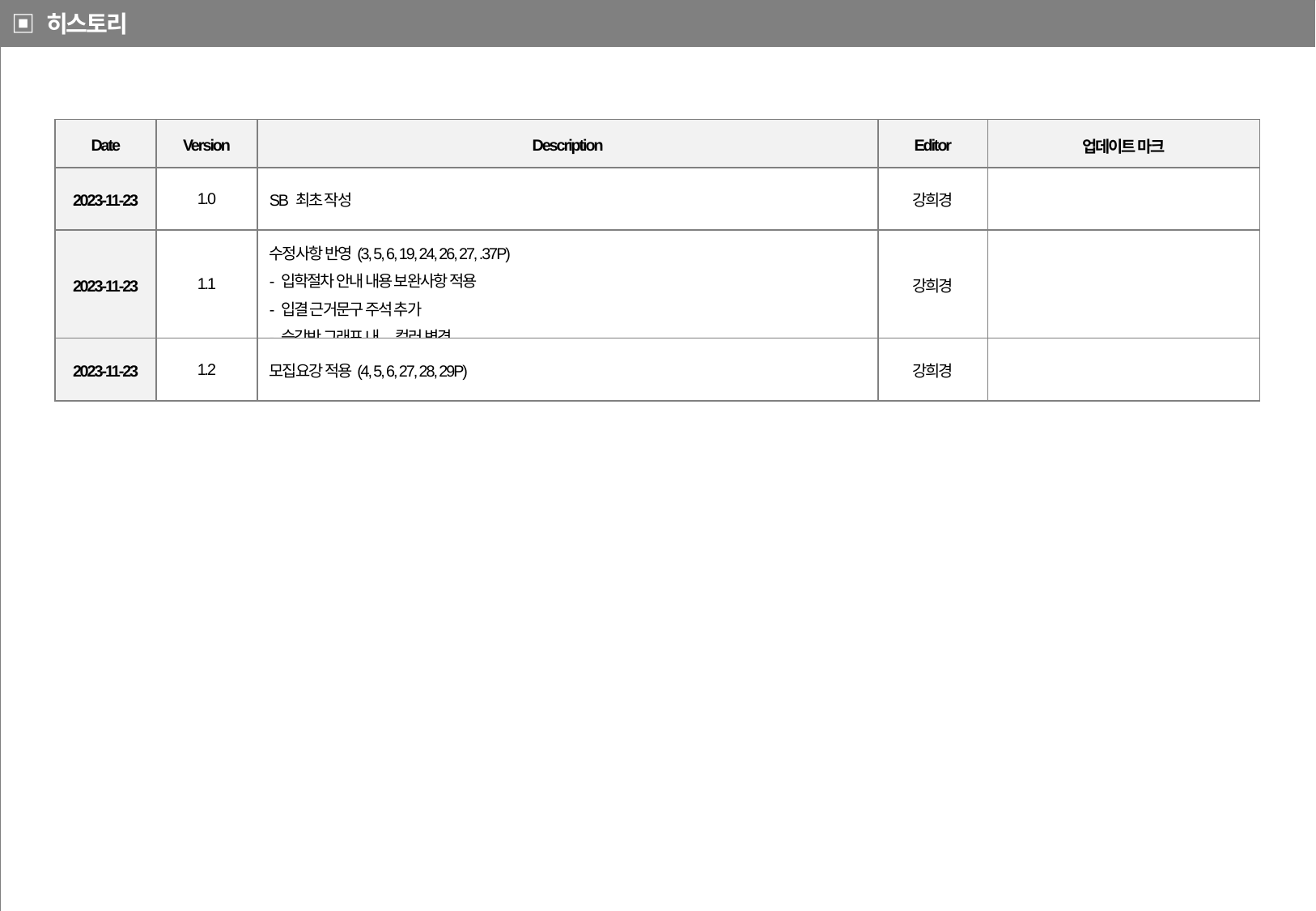

▣ 히스토리

| Date | Version | Description | Editor | 업데이트 마크 |
| --- | --- | --- | --- | --- |
| 2023-11-23 | 1.0 | SB 최초 작성 | 강희경 |  |
| 2023-11-23 | 1.1 | 수정사항 반영(3, 5, 6, 19, 24, 26, 27, .37P) - 입학절차 안내 내용 보완사항 적용 - 입결 근거문구 주석 추가 - 승강반 그래프 내, 컬러 변경 | 강희경 |  |
| 2023-11-23 | 1.2 | 모집요강 적용(4, 5, 6, 27, 28, 29P) | 강희경 |  |